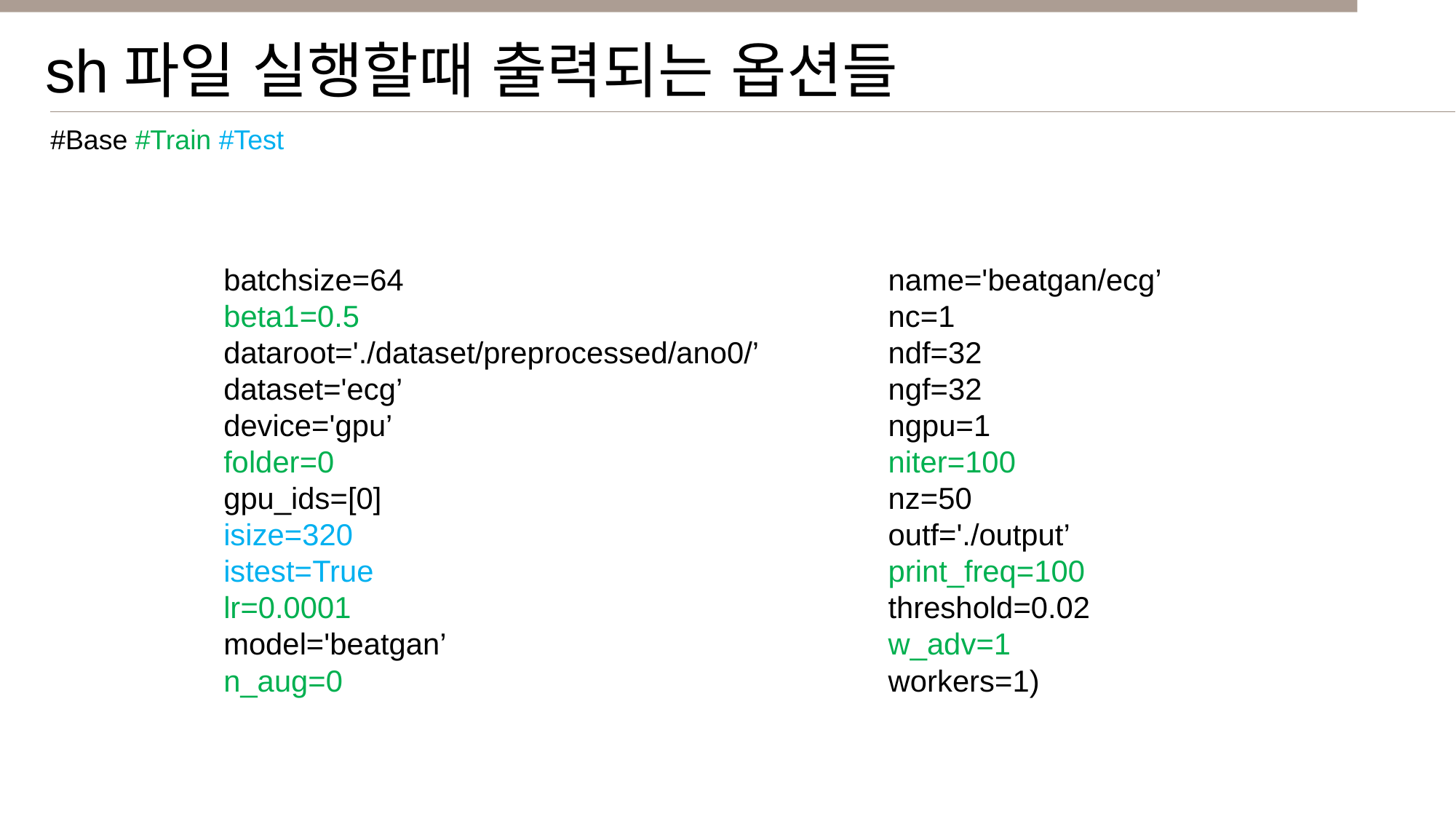

sh파일 실행할때 출력되는 옵션들
#Base #Train #Test
batchsize=64
beta1=0.5
dataroot='./dataset/preprocessed/ano0/’
dataset='ecg’
device='gpu’
folder=0
gpu_ids=[0]
isize=320
istest=True
lr=0.0001
model='beatgan’
n_aug=0
name='beatgan/ecg’
nc=1
ndf=32
ngf=32
ngpu=1
niter=100
nz=50
outf='./output’
print_freq=100
threshold=0.02
w_adv=1
workers=1)